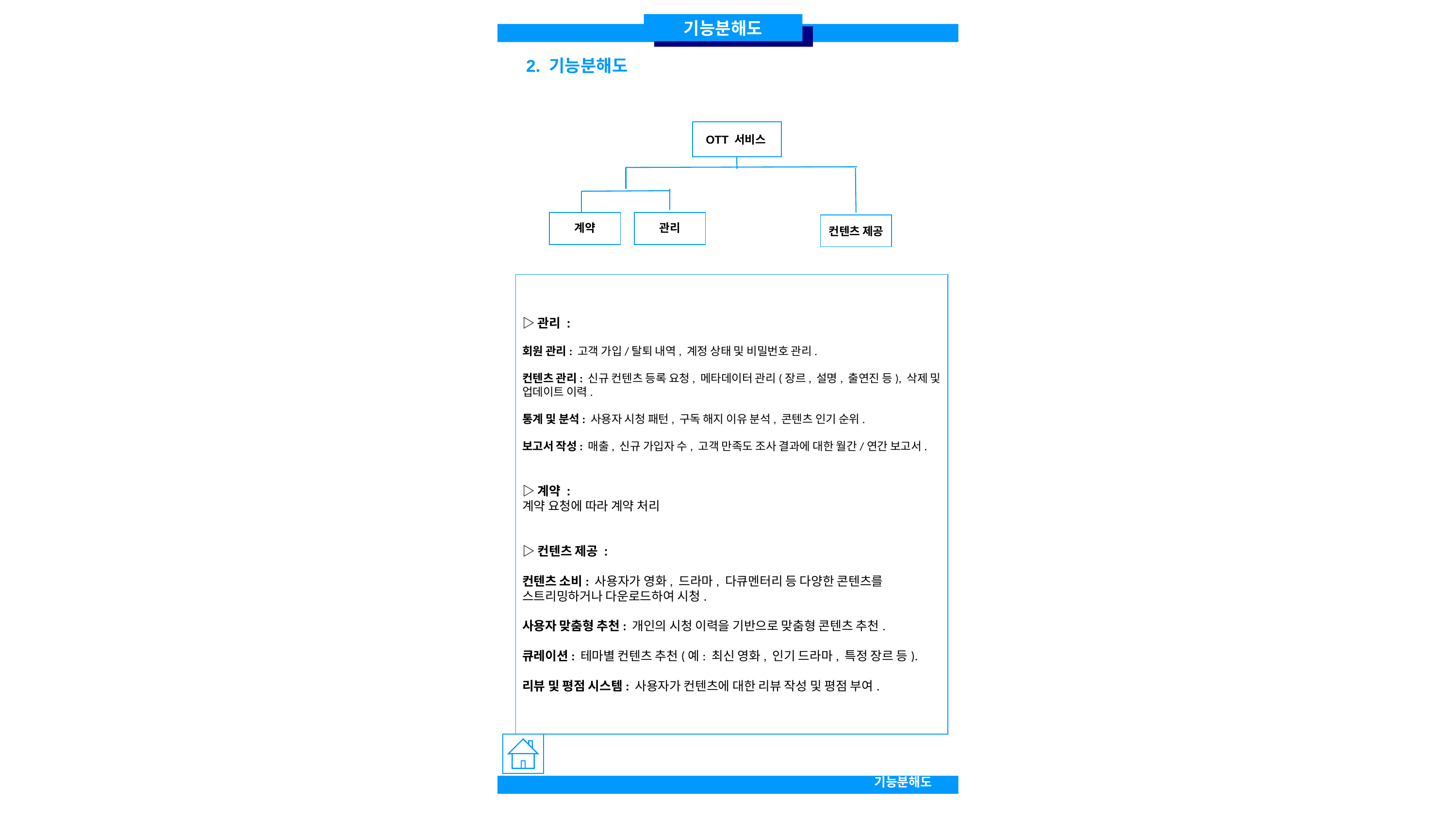

기능분해도

2. 기능분해도
OTT 서비스

관리

계약

컨텐츠 제공

▷관리 :

회원 관리: 고객 가입/탈퇴 내역, 계정 상태 및 비밀번호 관리.

컨텐츠 관리: 신규 컨텐츠 등록 요청, 메타데이터 관리(장르, 설명, 출연진 등), 삭제 및 업데이트 이력.

통계 및 분석: 사용자 시청 패턴, 구독 해지 이유 분석, 콘텐츠 인기 순위.

보고서 작성: 매출, 신규 가입자 수, 고객 만족도 조사 결과에 대한 월간/연간 보고서.

▷계약 :
계약 요청에 따라 계약 처리

▷컨텐츠 제공 :

컨텐츠 소비: 사용자가 영화, 드라마, 다큐멘터리 등 다양한 콘텐츠를 스트리밍하거나 다운로드하여 시청.

사용자 맞춤형 추천: 개인의 시청 이력을 기반으로 맞춤형 콘텐츠 추천.

큐레이션: 테마별 컨텐츠 추천(예: 최신 영화, 인기 드라마, 특정 장르 등).

리뷰 및 평점 시스템: 사용자가 컨텐츠에 대한 리뷰 작성 및 평점 부여.

기능분해도